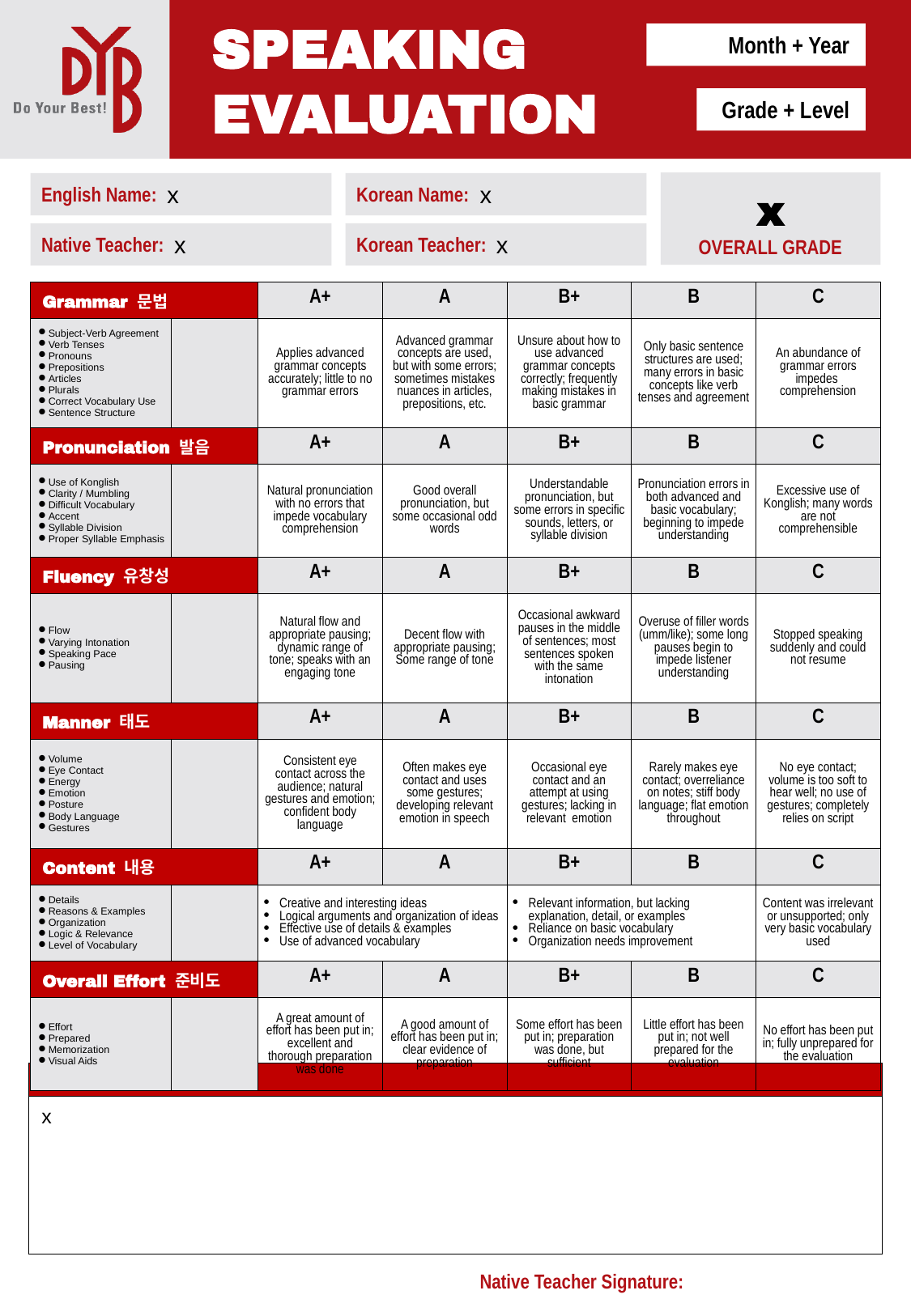

x
x
x
| Grammar 문법 |  | A+ | A | B+ | B | C |
| --- | --- | --- | --- | --- | --- | --- |
| Subject-Verb Agreement Verb Tenses Pronouns Prepositions Articles Plurals Correct Vocabulary Use Sentence Structure |  | Applies advanced grammar concepts accurately; little to no grammar errors | Advanced grammar concepts are used, but with some errors; sometimes mistakes nuances in articles, prepositions, etc. | Unsure about how to use advanced grammar concepts correctly; frequently making mistakes in basic grammar | Only basic sentence structures are used; many errors in basic concepts like verb tenses and agreement | An abundance of grammar errors impedes comprehension |
| Pronunciation 발음 |  | A+ | A | B+ | B | C |
| Use of Konglish Clarity / Mumbling Difficult Vocabulary Accent Syllable Division Proper Syllable Emphasis |  | Natural pronunciation with no errors that impede vocabulary comprehension | Good overall pronunciation, but some occasional odd words | Understandable pronunciation, but some errors in specific sounds, letters, or syllable division | Pronunciation errors in both advanced and basic vocabulary; beginning to impede understanding | Excessive use of Konglish; many words are not comprehensible |
| Fluency 유창성 |  | A+ | A | B+ | B | C |
| Flow Varying Intonation Speaking Pace Pausing |  | Natural flow and appropriate pausing; dynamic range of tone; speaks with an engaging tone | Decent flow with appropriate pausing; Some range of tone | Occasional awkward pauses in the middle of sentences; most sentences spoken with the same intonation | Overuse of filler words (umm/like); some long pauses begin to impede listener understanding | Stopped speaking suddenly and could not resume |
| Manner 태도 |  | A+ | A | B+ | B | C |
| Volume Eye Contact Energy Emotion Posture Body Language Gestures |  | Consistent eye contact across the audience; natural gestures and emotion; confident body language | Often makes eye contact and uses some gestures; developing relevant emotion in speech | Occasional eye contact and an attempt at using gestures; lacking in relevant emotion | Rarely makes eye contact; overreliance on notes; stiff body language; flat emotion throughout | No eye contact; volume is too soft to hear well; no use of gestures; completely relies on script |
| Content 내용 |  | A+ | A | B+ | B | C |
| Details Reasons & Examples Organization Logic & Relevance Level of Vocabulary |  | Creative and interesting ideas Logical arguments and organization of ideas Effective use of details & examples Use of advanced vocabulary |  | Relevant information, but lacking explanation, detail, or examples Reliance on basic vocabulary Organization needs improvement |  | Content was irrelevant or unsupported; only very basic vocabulary used |
| Overall Effort 준비도 |  | A+ | A | B+ | B | C |
| Effort Prepared Memorization Visual Aids |  | A great amount of effort has been put in; excellent and thorough preparation was done | A good amount of effort has been put in; clear evidence of preparation | Some effort has been put in; preparation was done, but sufficient | Little effort has been put in; not well prepared for the evaluation | No effort has been put in; fully unprepared for the evaluation |
x